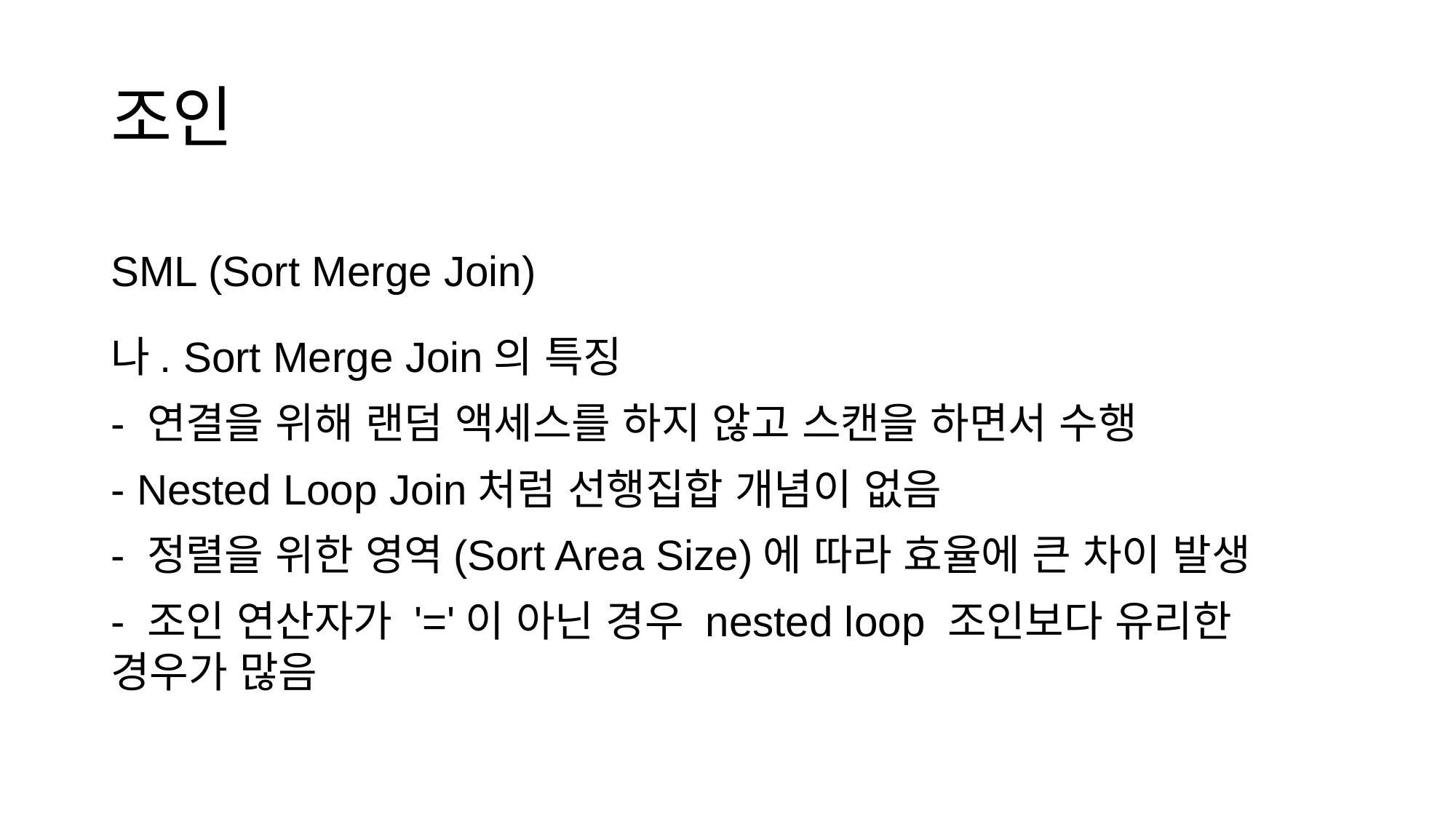

# 조인
SML (Sort Merge Join)
나. Sort Merge Join의 특징
- 연결을 위해 랜덤 액세스를 하지 않고 스캔을 하면서 수행
- Nested Loop Join처럼 선행집합 개념이 없음
- 정렬을 위한 영역(Sort Area Size)에 따라 효율에 큰 차이 발생
- 조인 연산자가 '='이 아닌 경우 nested loop 조인보다 유리한 경우가 많음